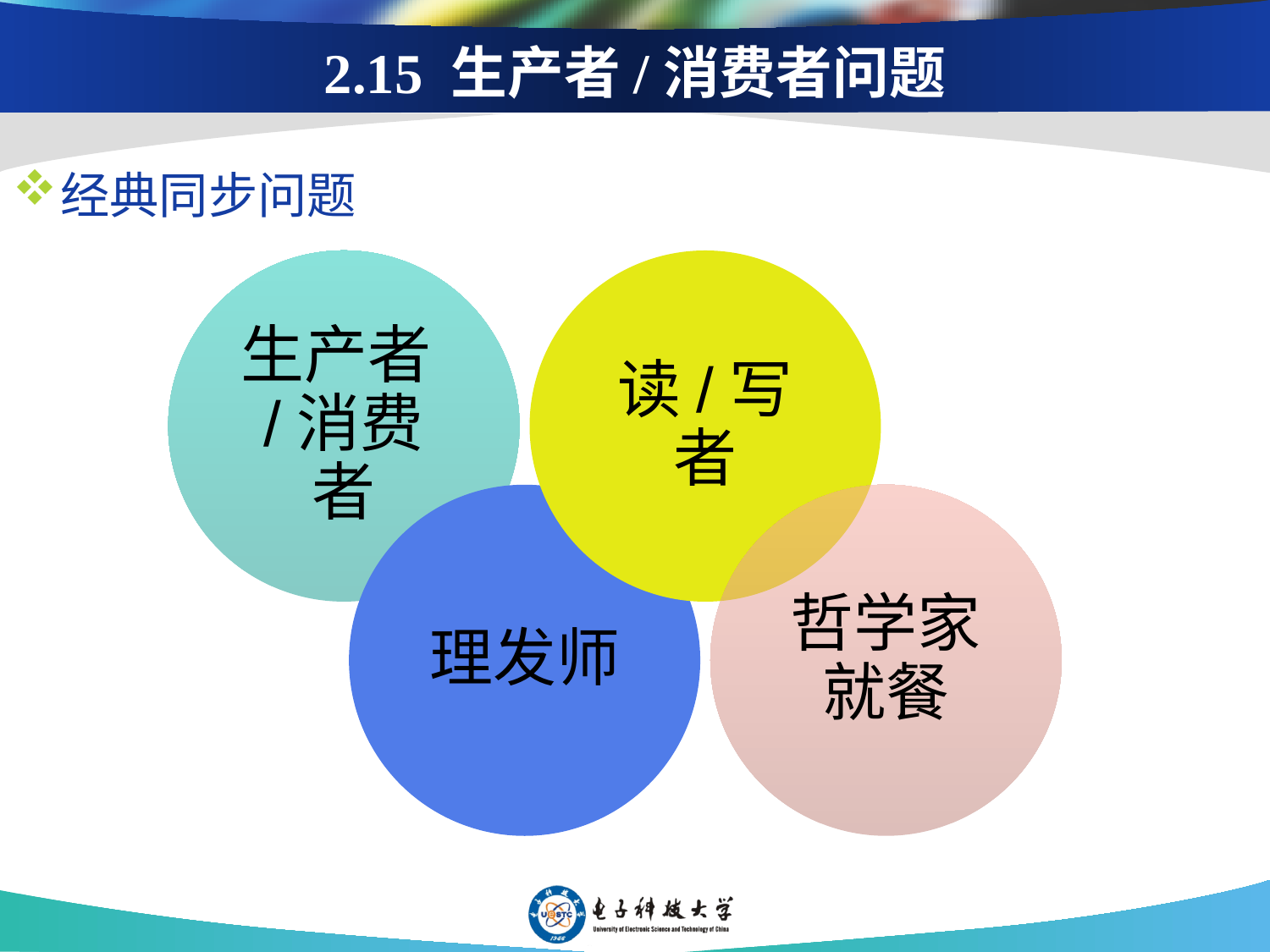

# 2.15 生产者/消费者问题
经典同步问题
生产者/消费者
理发师
读/写者
哲学家就餐